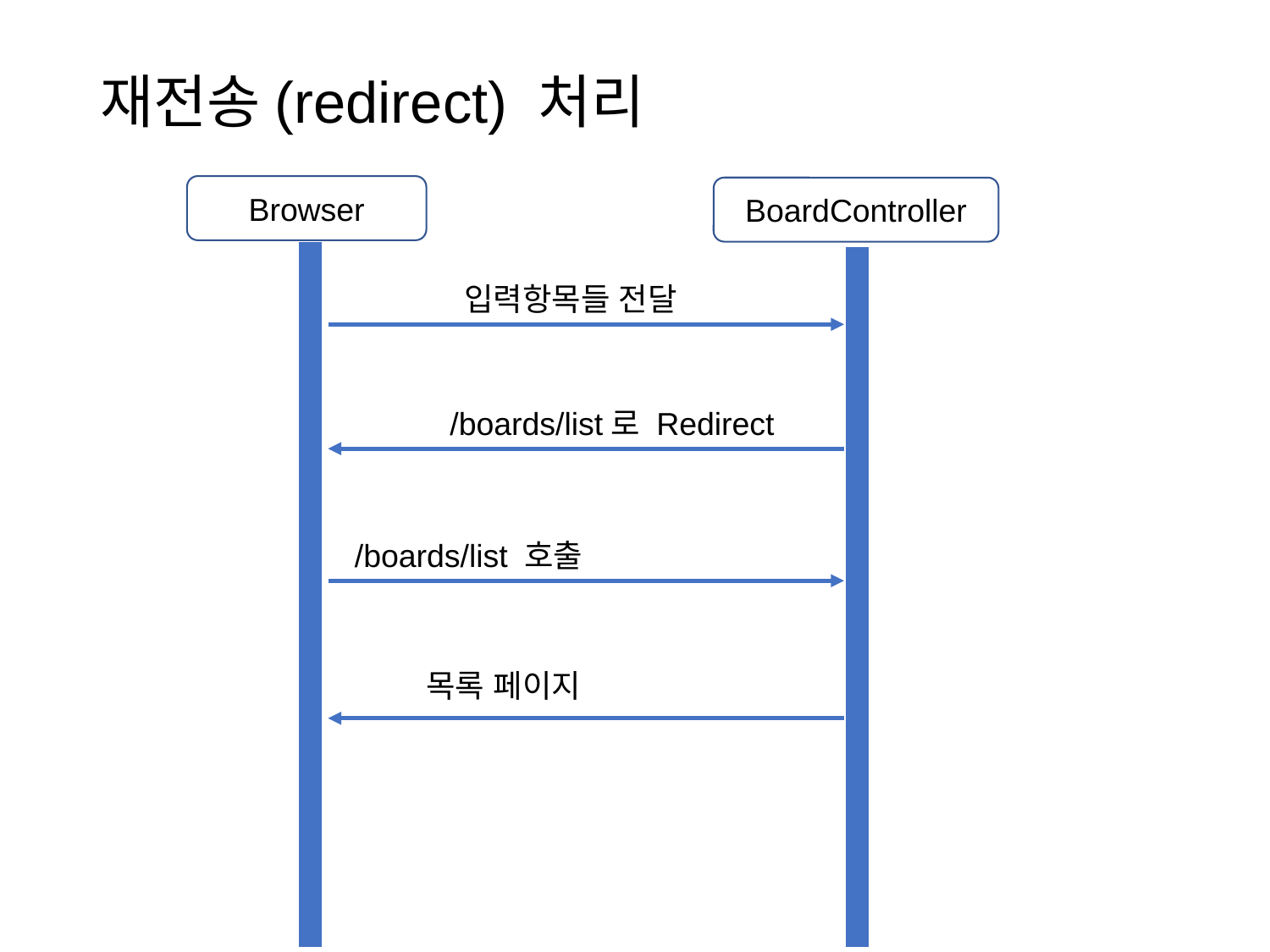

# 재전송(redirect) 처리
Browser
BoardController
입력항목들 전달
/boards/list로 Redirect
/boards/list 호출
목록 페이지